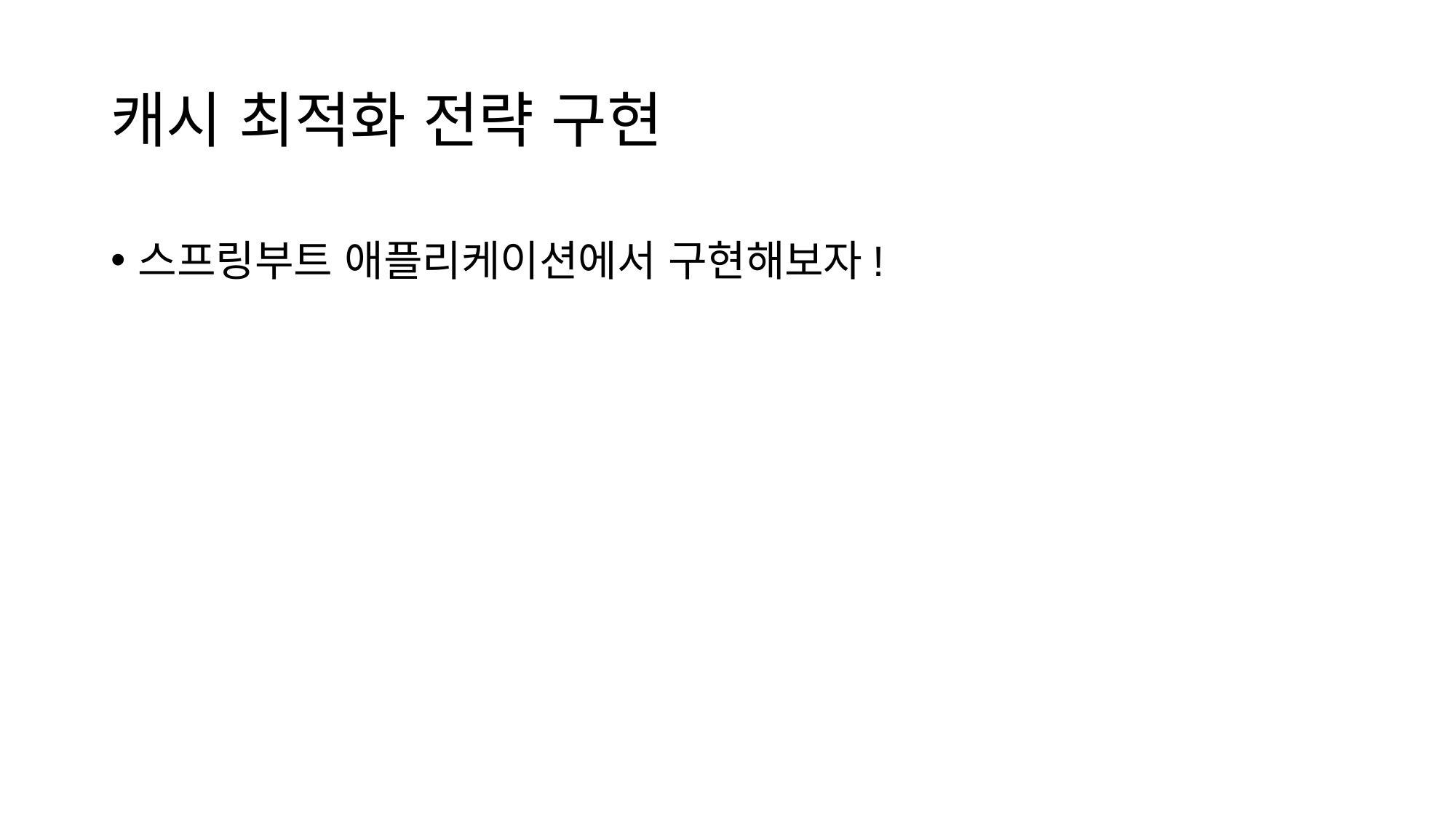

# 캐시 최적화 전략 구현
스프링부트 애플리케이션에서 구현해보자!